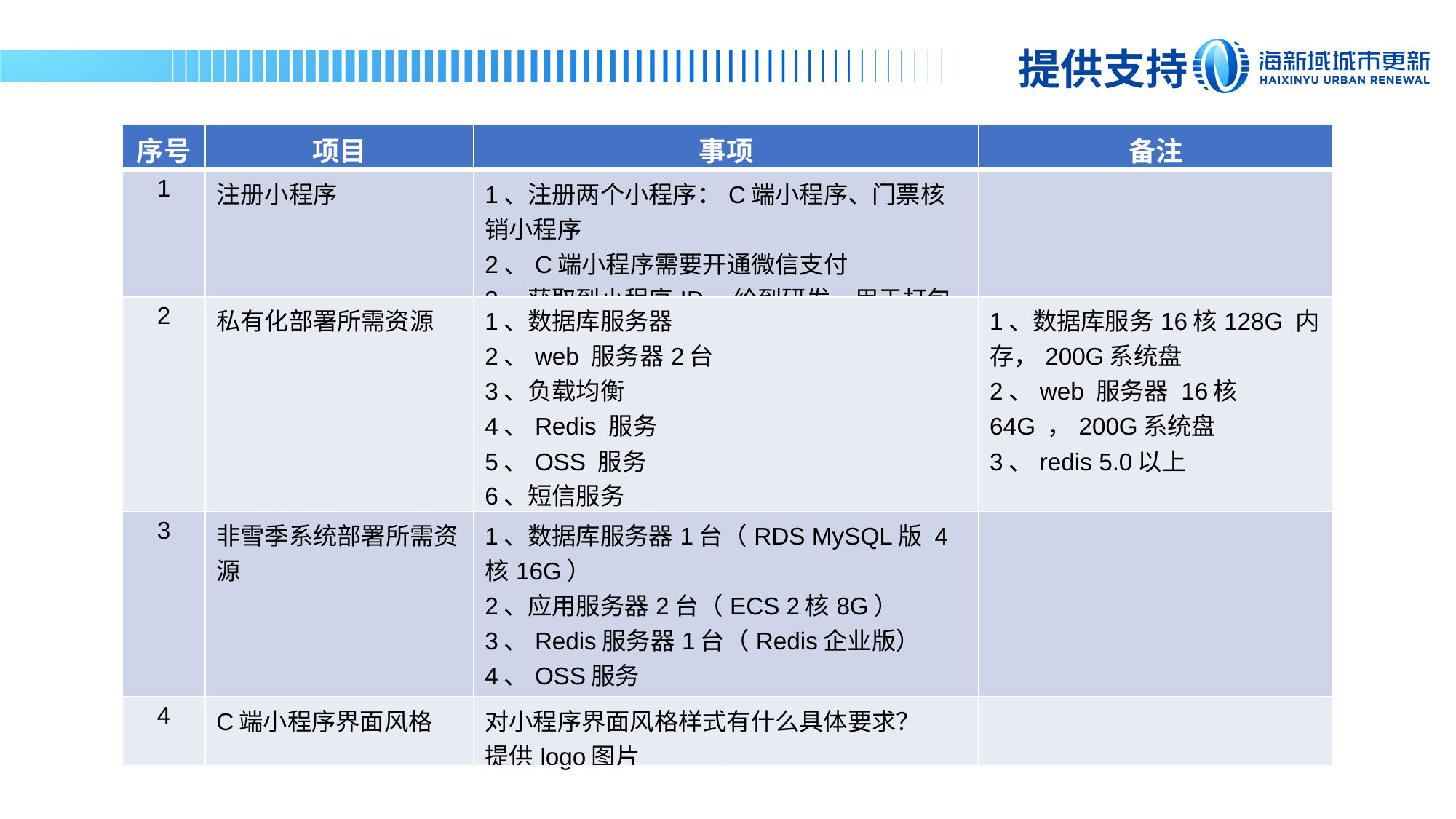

提供支持
| 序号 | 项目 | 事项 | 备注 |
| --- | --- | --- | --- |
| 1 | 注册小程序 | 1、注册两个小程序：C端小程序、门票核销小程序 2、C端小程序需要开通微信支付 3、获取到小程序ID，给到研发，用于打包 |  |
| 2 | 私有化部署所需资源 | 1、数据库服务器 2、web 服务器2台 3、负载均衡 4、Redis 服务 5、OSS 服务 6、短信服务 7、域名配置 | 1、数据库服务16核128G 内存，200G系统盘 2、web 服务器 16核64G ，200G系统盘 3、redis 5.0以上 |
| 3 | 非雪季系统部署所需资源 | 1、数据库服务器1台（RDS MySQL版 4核16G） 2、应用服务器2台（ECS 2核8G） 3、Redis服务器1台（Redis企业版） 4、OSS服务 5、域名配置 |  |
| 4 | C端小程序界面风格 | 对小程序界面风格样式有什么具体要求？ 提供logo图片 |  |